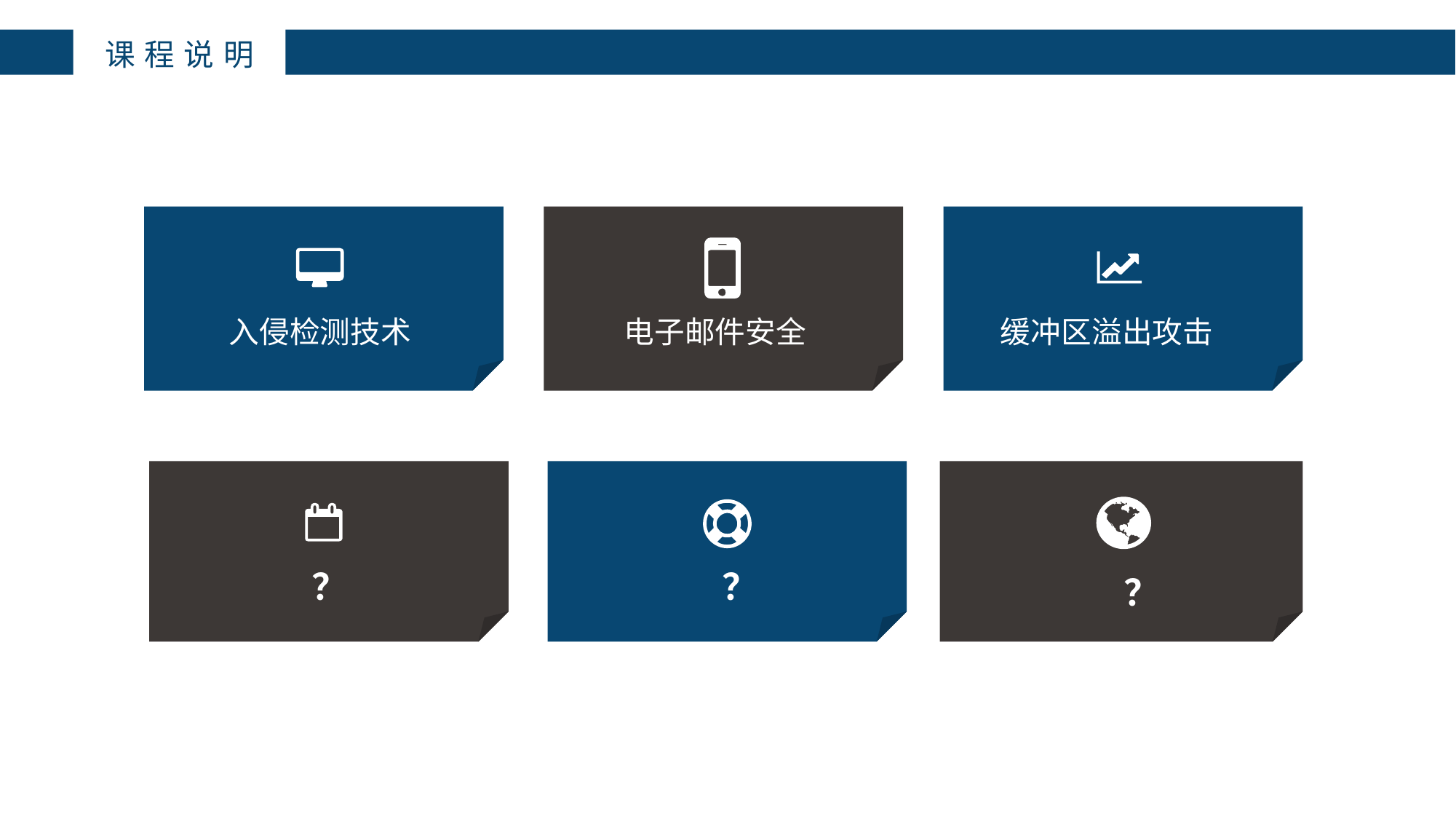

课程说明

入侵检测技术
电子邮件安全
缓冲区溢出攻击

？
？
？